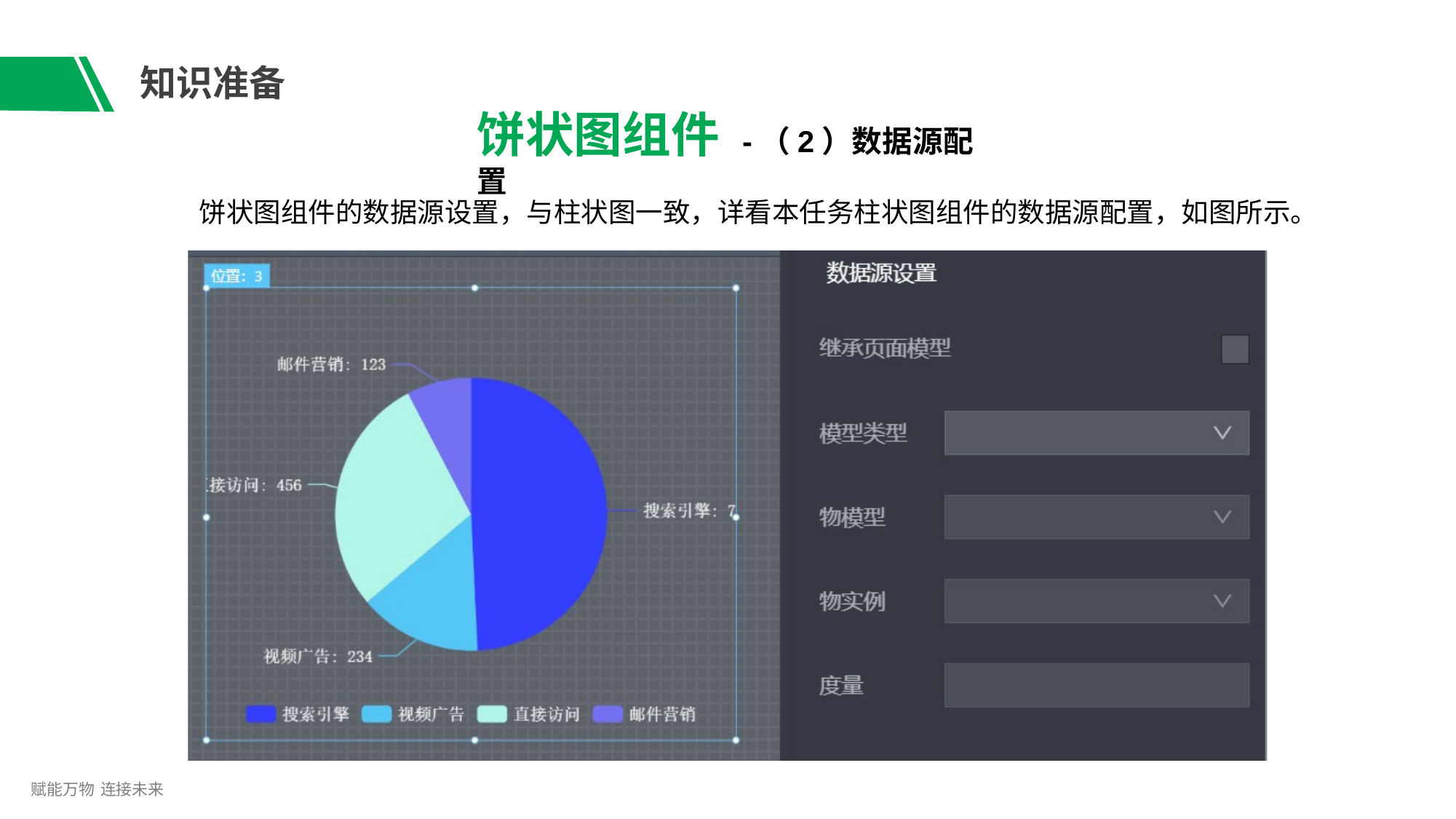

知识准备
饼状图组件 -（2）数据源配置
饼状图组件的数据源设置，与柱状图一致，详看本任务柱状图组件的数据源配置，如图所示。

赋能万物 连接未来